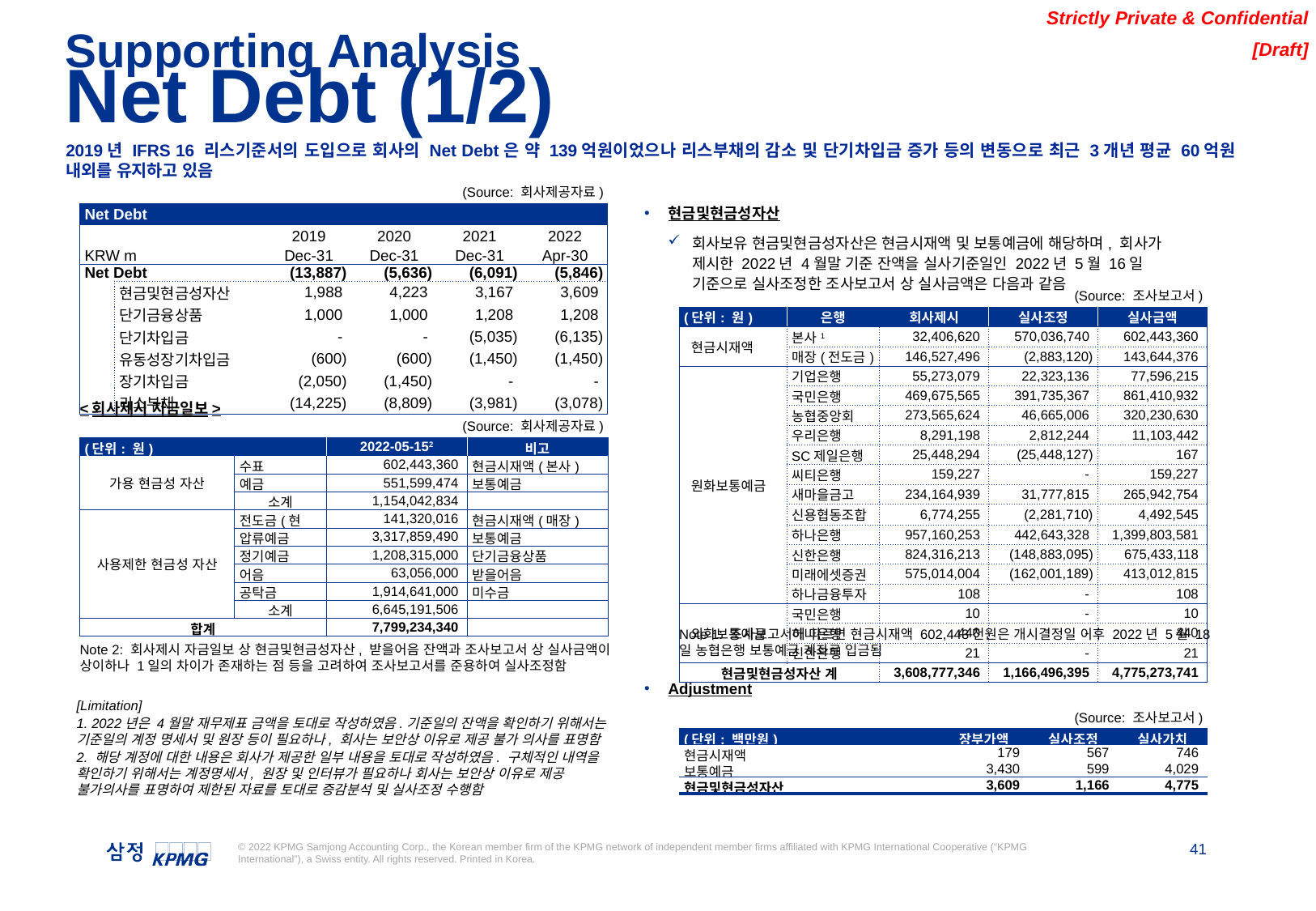

Supporting Analysis
Net Debt (1/2)
2019년 IFRS 16 리스기준서의 도입으로 회사의 Net Debt은 약 139억원이었으나 리스부채의 감소 및 단기차입금 증가 등의 변동으로 최근 3개년 평균 60억원 내외를 유지하고 있음
(Source: 회사제공자료)
현금및현금성자산
회사보유 현금및현금성자산은 현금시재액 및 보통예금에 해당하며, 회사가 제시한 2022년 4월말 기준 잔액을 실사기준일인 2022년 5월 16일 기준으로 실사조정한 조사보고서 상 실사금액은 다음과 같음

Adjustment

| Net Debt |  |  |  |  |  |  |
| --- | --- | --- | --- | --- | --- | --- |
|  |  |  | 2019 | 2020 | 2021 | 2022 |
| KRW m |  |  | Dec-31 | Dec-31 | Dec-31 | Apr-30 |
| Net Debt |  |  | (13,887) | (5,636) | (6,091) | (5,846) |
|  | 현금및현금성자산 |  | 1,988 | 4,223 | 3,167 | 3,609 |
|  | 단기금융상품 |  | 1,000 | 1,000 | 1,208 | 1,208 |
|  | 단기차입금 |  | - | - | (5,035) | (6,135) |
|  | 유동성장기차입금 |  | (600) | (600) | (1,450) | (1,450) |
|  | 장기차입금 |  | (2,050) | (1,450) | - | - |
|  | 리스부채 |  | (14,225) | (8,809) | (3,981) | (3,078) |
(Source: 조사보고서)
| (단위: 원) | 은행 | 회사제시 | 실사조정 | 실사금액 |
| --- | --- | --- | --- | --- |
| 현금시재액 | 본사1 | 32,406,620 | 570,036,740 | 602,443,360 |
|  | 매장(전도금) | 146,527,496 | (2,883,120) | 143,644,376 |
| 원화보통예금 | 기업은행 | 55,273,079 | 22,323,136 | 77,596,215 |
|  | 국민은행 | 469,675,565 | 391,735,367 | 861,410,932 |
|  | 농협중앙회 | 273,565,624 | 46,665,006 | 320,230,630 |
|  | 우리은행 | 8,291,198 | 2,812,244 | 11,103,442 |
|  | SC제일은행 | 25,448,294 | (25,448,127) | 167 |
|  | 씨티은행 | 159,227 | - | 159,227 |
|  | 새마을금고 | 234,164,939 | 31,777,815 | 265,942,754 |
|  | 신용협동조합 | 6,774,255 | (2,281,710) | 4,492,545 |
|  | 하나은행 | 957,160,253 | 442,643,328 | 1,399,803,581 |
|  | 신한은행 | 824,316,213 | (148,883,095) | 675,433,118 |
|  | 미래에셋증권 | 575,014,004 | (162,001,189) | 413,012,815 |
|  | 하나금융투자 | 108 | - | 108 |
| 외화보통예금 | 국민은행 | 10 | - | 10 |
|  | 하나은행 | 440 | - | 440 |
|  | 신한은행 | 21 | - | 21 |
| 현금및현금성자산 계 | 현금및현금성자산 계 | 3,608,777,346 | 1,166,496,395 | 4,775,273,741 |
<회사제시 자금일보>
(Source: 회사제공자료)
| (단위: 원) |  | 2022-05-152 | 비고 |
| --- | --- | --- | --- |
| 가용 현금성 자산 | 수표 | 602,443,360 | 현금시재액(본사) |
|  | 예금 | 551,599,474 | 보통예금 |
|  | 소계 | 1,154,042,834 |  |
| 사용제한 현금성 자산 | 전도금(현금) | 141,320,016 | 현금시재액(매장) |
|  | 압류예금 | 3,317,859,490 | 보통예금 |
|  | 정기예금 | 1,208,315,000 | 단기금융상품 |
|  | 어음 | 63,056,000 | 받을어음 |
|  | 공탁금 | 1,914,641,000 | 미수금 |
|  | 소계 | 6,645,191,506 |  |
| 합계 |  | 7,799,234,340 |  |
Note 1: 조사보고서에 따르면 현금시재액 602,443천원은 개시결정일 이후 2022년 5월 18일 농협은행 보통예금 계좌로 입금됨
Note 2: 회사제시 자금일보 상 현금및현금성자산, 받을어음 잔액과 조사보고서 상 실사금액이 상이하나 1일의 차이가 존재하는 점 등을 고려하여 조사보고서를 준용하여 실사조정함
[Limitation]
1. 2022년은 4월말 재무제표 금액을 토대로 작성하였음.기준일의 잔액을 확인하기 위해서는 기준일의 계정 명세서 및 원장 등이 필요하나, 회사는 보안상 이유로 제공 불가 의사를 표명함
2. 해당 계정에 대한 내용은 회사가 제공한 일부 내용을 토대로 작성하였음. 구체적인 내역을 확인하기 위해서는 계정명세서, 원장 및 인터뷰가 필요하나 회사는 보안상 이유로 제공 불가의사를 표명하여 제한된 자료를 토대로 증감분석 및 실사조정 수행함
(Source: 조사보고서)
| (단위: 백만원) | 장부가액 | 실사조정 | 실사가치 |
| --- | --- | --- | --- |
| 현금시재액 | 179 | 567 | 746 |
| 보통예금 | 3,430 | 599 | 4,029 |
| 현금및현금성자산 | 3,609 | 1,166 | 4,775 |